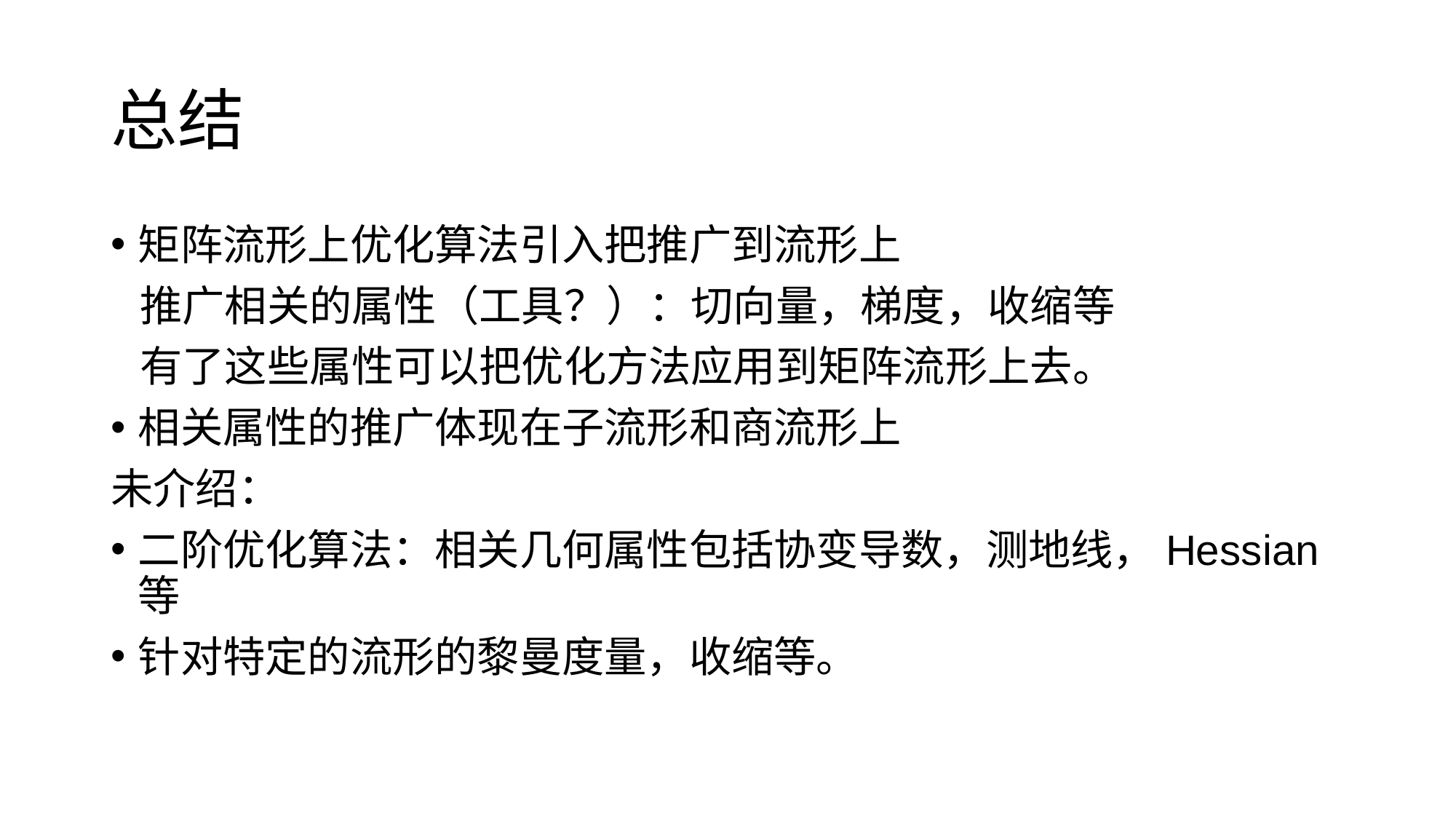

# 总结
矩阵流形上优化算法引入把推广到流形上
  推广相关的属性（工具？）：切向量，梯度，收缩等
  有了这些属性可以把优化方法应用到矩阵流形上去。
相关属性的推广体现在子流形和商流形上
未介绍：
二阶优化算法：相关几何属性包括协变导数，测地线，Hessian等
针对特定的流形的黎曼度量，收缩等。